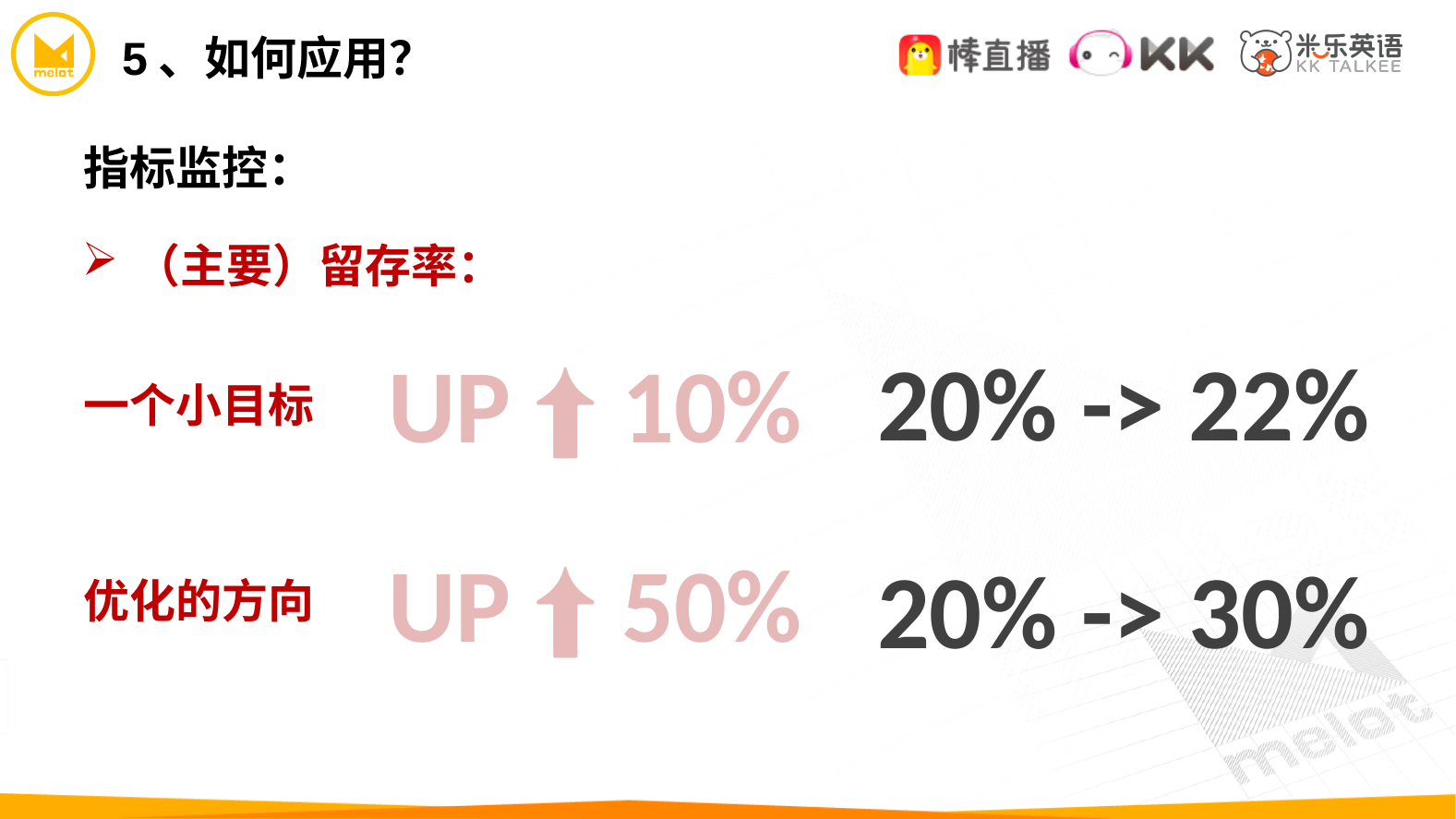

5、如何应用？
指标监控：
（主要）留存率：
20% -> 22%
UP ⬆ 10%
一个小目标
UP ⬆ 50%
优化的方向
20% -> 30%